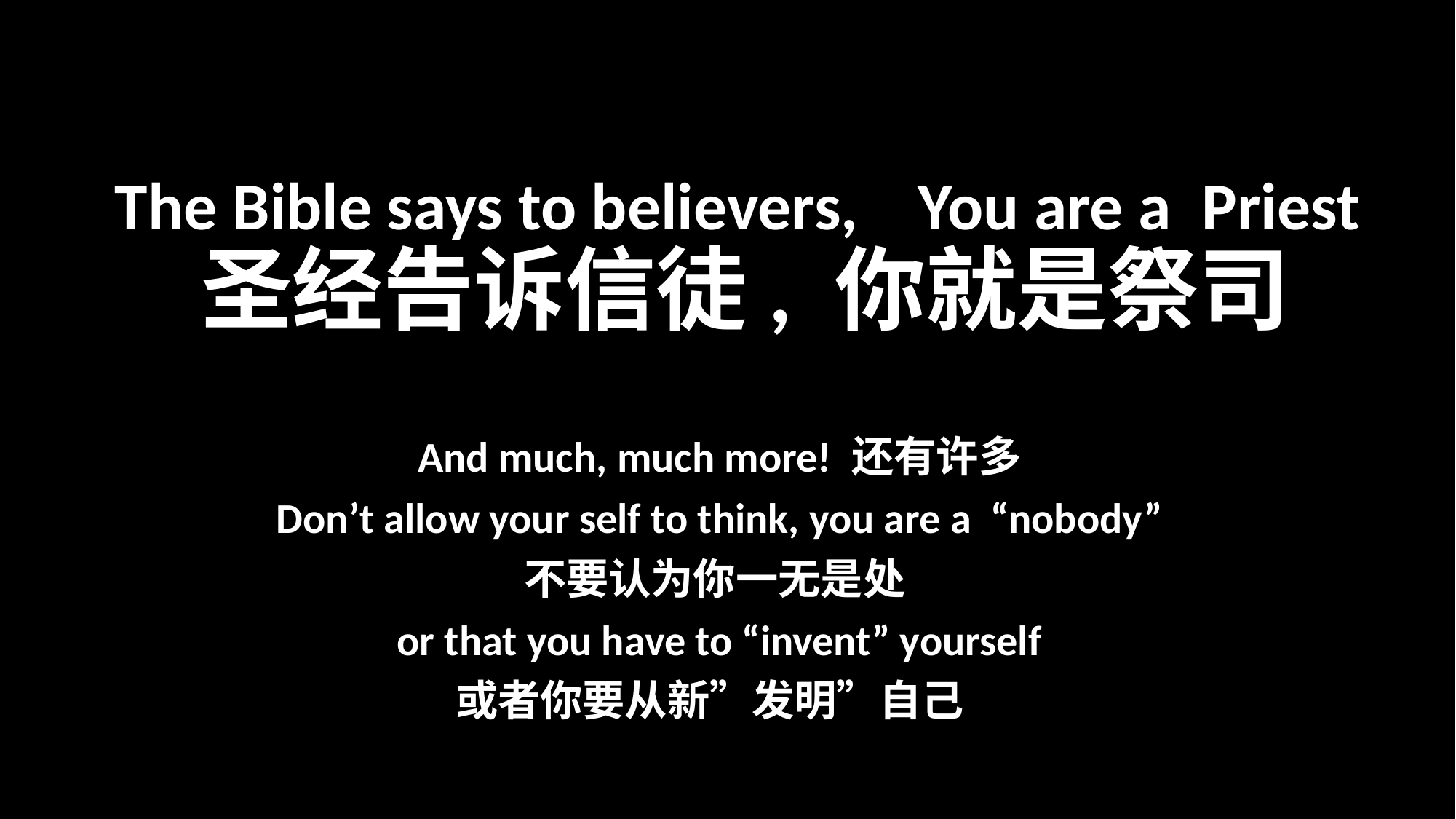

# The Bible says to believers,    You are a  Priest 圣经告诉信徒, 你就是祭司
And much, much more! 还有许多
Don’t allow your self to think, you are a  “nobody”
不要认为你一无是处
or that you have to “invent” yourself
或者你要从新”发明”自己